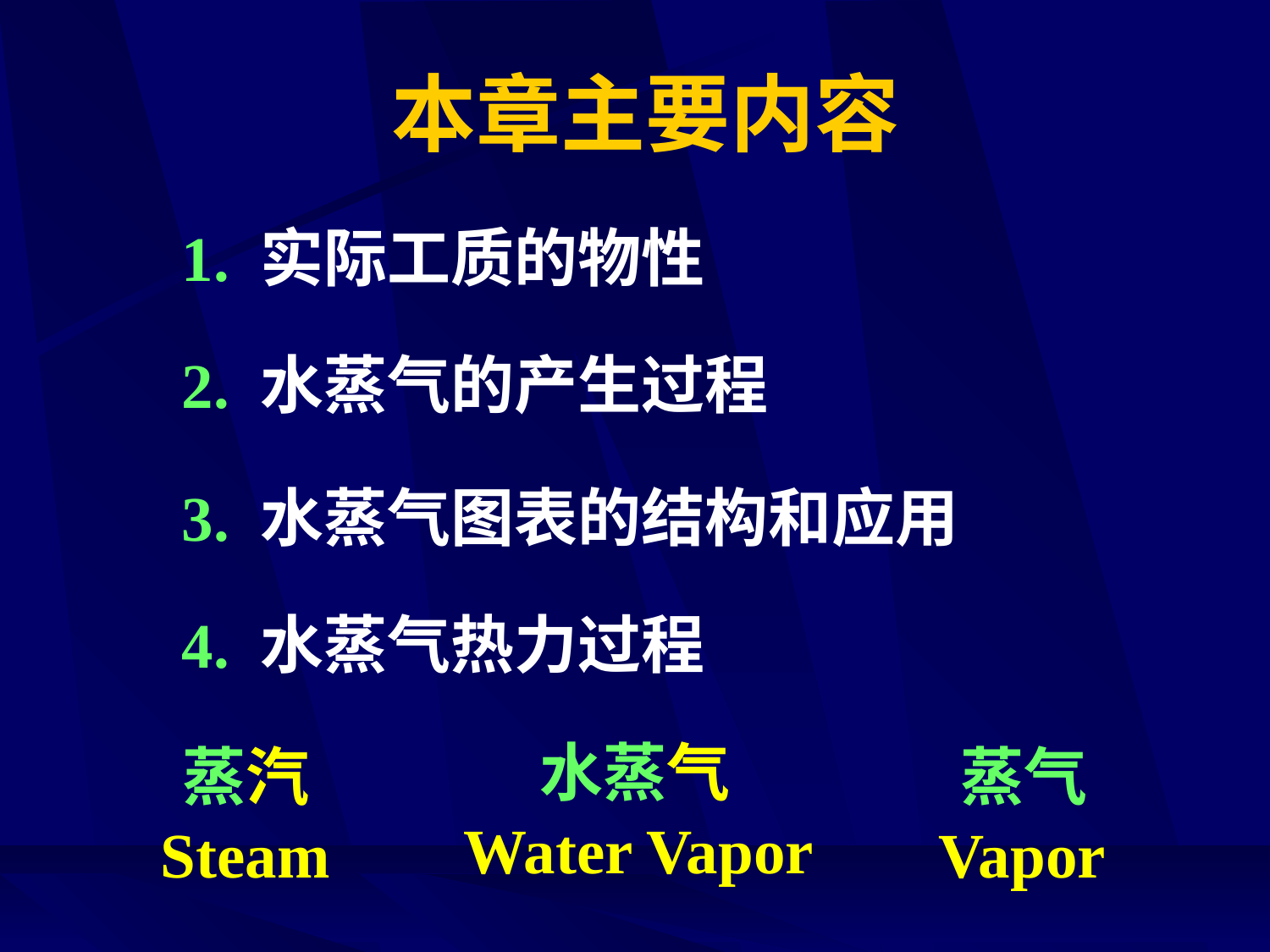

# 本章主要内容
1. 实际工质的物性
2. 水蒸气的产生过程
3. 水蒸气图表的结构和应用
4. 水蒸气热力过程
水蒸气
蒸汽
蒸气
Water Vapor
Steam
Vapor